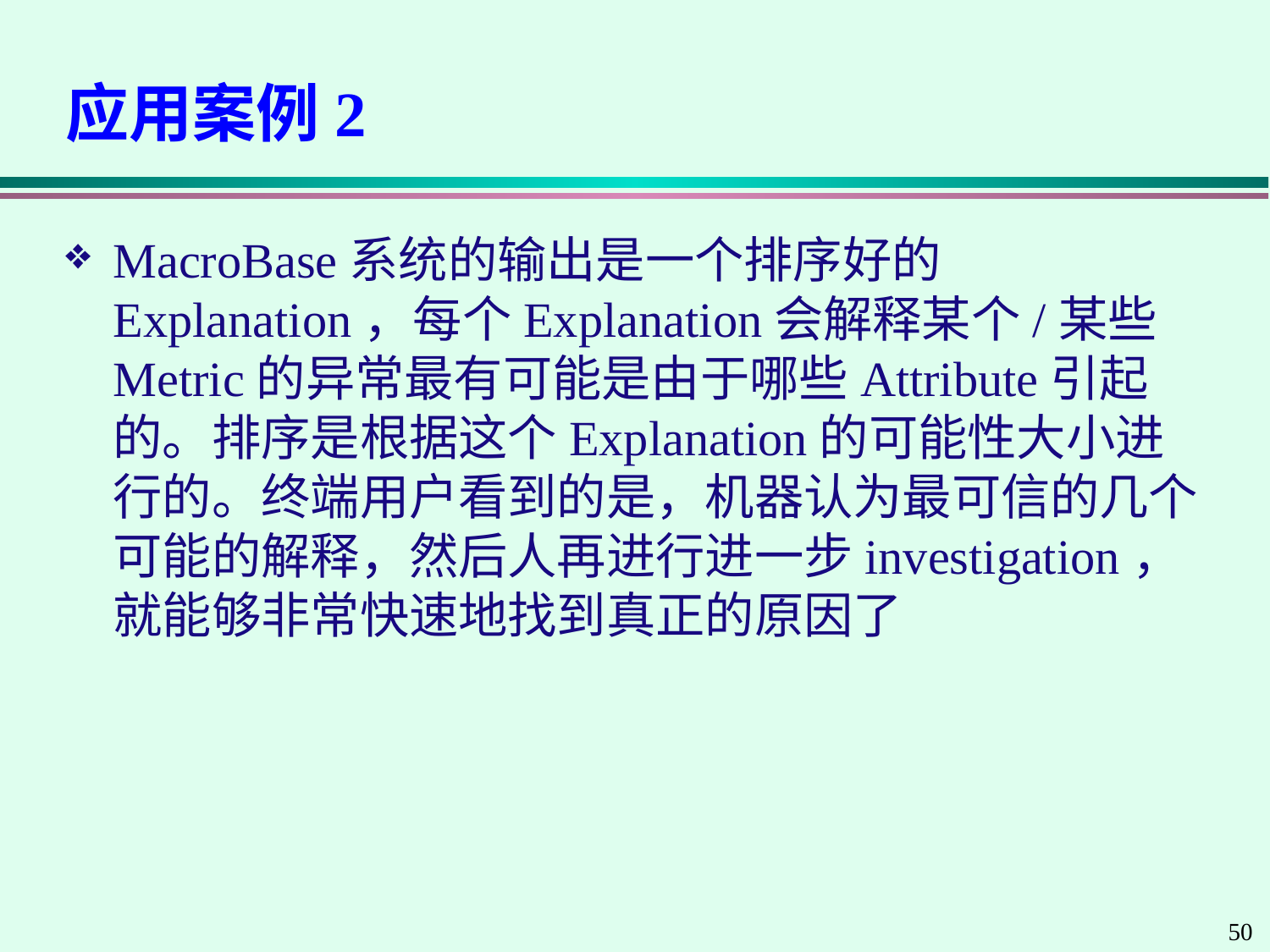

# 应用案例2
MacroBase系统的输出是一个排序好的Explanation，每个Explanation会解释某个/某些Metric的异常最有可能是由于哪些Attribute引起的。排序是根据这个Explanation的可能性大小进行的。终端用户看到的是，机器认为最可信的几个可能的解释，然后人再进行进一步investigation，就能够非常快速地找到真正的原因了